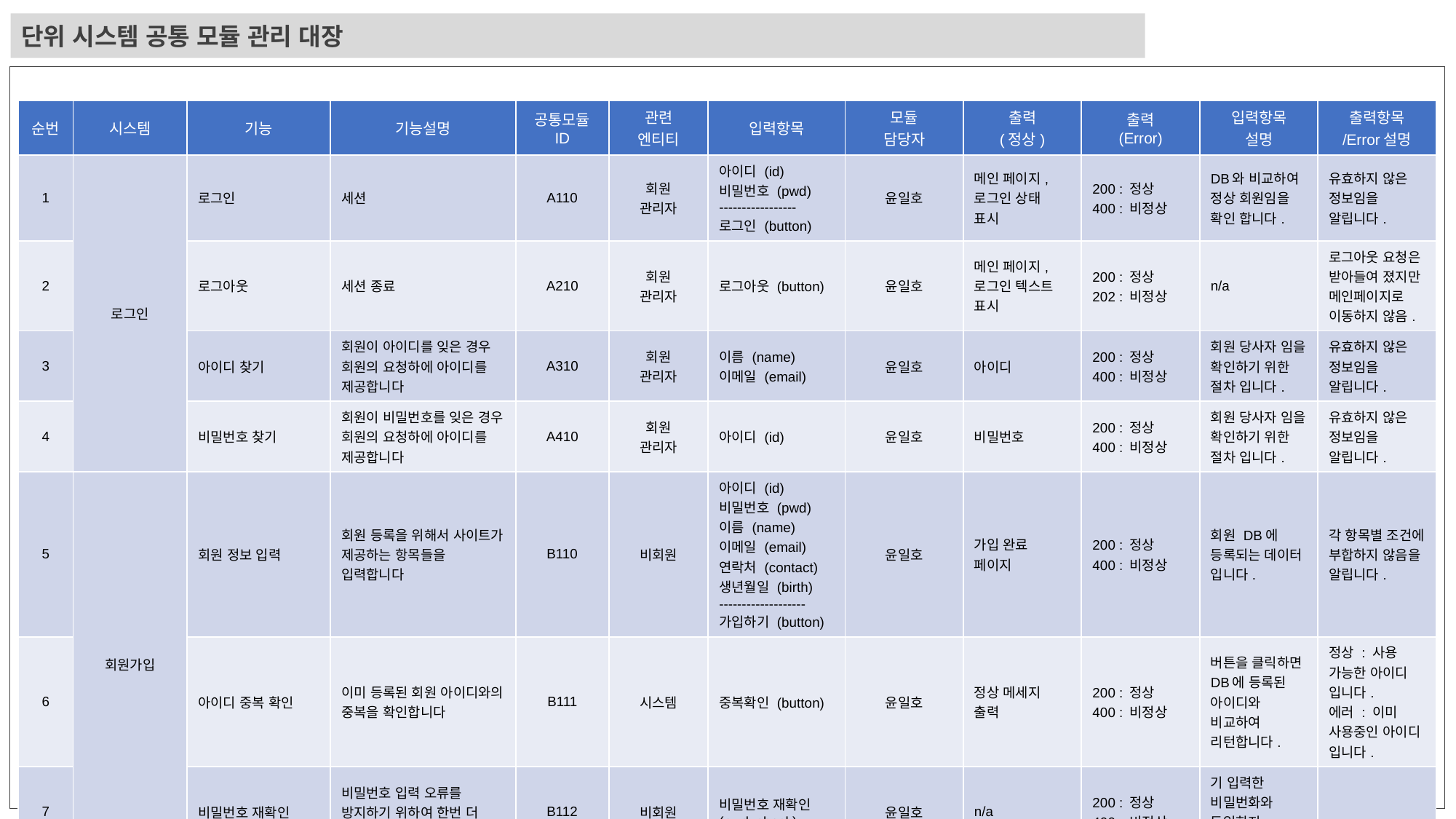

단위 시스템 공통 모듈 관리 대장

| 순번 | 시스템 | 기능 | 기능설명 | 공통모듈 ID | 관련 엔티티 | 입력항목 | 모듈 담당자 | 출력 (정상) | 출력 (Error) | 입력항목 설명 | 출력항목 /Error설명 |
| --- | --- | --- | --- | --- | --- | --- | --- | --- | --- | --- | --- |
| 1 | 로그인 | 로그인 | 세션 | A110 | 회원 관리자 | 아이디 (id) 비밀번호 (pwd) ----------------- 로그인 (button) | 윤일호 | 메인 페이지, 로그인 상태 표시 | 200 : 정상 400 : 비정상 | DB와 비교하여 정상 회원임을 확인 합니다. | 유효하지 않은 정보임을 알립니다. |
| 2 |  | 로그아웃 | 세션 종료 | A210 | 회원 관리자 | 로그아웃 (button) | 윤일호 | 메인 페이지, 로그인 텍스트 표시 | 200 : 정상 202 : 비정상 | n/a | 로그아웃 요청은 받아들여 졌지만 메인페이지로 이동하지 않음. |
| 3 |  | 아이디 찾기 | 회원이 아이디를 잊은 경우 회원의 요청하에 아이디를 제공합니다 | A310 | 회원 관리자 | 이름 (name) 이메일 (email) | 윤일호 | 아이디 | 200 : 정상 400 : 비정상 | 회원 당사자 임을 확인하기 위한 절차 입니다. | 유효하지 않은 정보임을 알립니다. |
| 4 |  | 비밀번호 찾기 | 회원이 비밀번호를 잊은 경우 회원의 요청하에 아이디를 제공합니다 | A410 | 회원 관리자 | 아이디 (id) | 윤일호 | 비밀번호 | 200 : 정상 400 : 비정상 | 회원 당사자 임을 확인하기 위한 절차 입니다. | 유효하지 않은 정보임을 알립니다. |
| 5 | 회원가입 | 회원 정보 입력 | 회원 등록을 위해서 사이트가 제공하는 항목들을 입력합니다 | B110 | 비회원 | 아이디 (id) 비밀번호 (pwd) 이름 (name) 이메일 (email) 연락처 (contact) 생년월일 (birth) ------------------- 가입하기 (button) | 윤일호 | 가입 완료 페이지 | 200 : 정상 400 : 비정상 | 회원 DB에 등록되는 데이터 입니다. | 각 항목별 조건에 부합하지 않음을 알립니다. |
| 6 |  | 아이디 중복 확인 | 이미 등록된 회원 아이디와의 중복을 확인합니다 | B111 | 시스템 | 중복확인 (button) | 윤일호 | 정상 메세지 출력 | 200 : 정상 400 : 비정상 | 버튼을 클릭하면 DB에 등록된 아이디와 비교하여 리턴합니다. | 정상 : 사용 가능한 아이디 입니다. 에러 : 이미 사용중인 아이디 입니다. |
| 7 |  | 비밀번호 재확인 | 비밀번호 입력 오류를 방지하기 위하여 한번 더 입력합니다 | B112 | 비회원 | 비밀번호 재확인 (pwd\_check) | 윤일호 | n/a | 200 : 정상 400 : 비정상 | 기 입력한 비밀번화와 동일한지 확인합니다. |  |